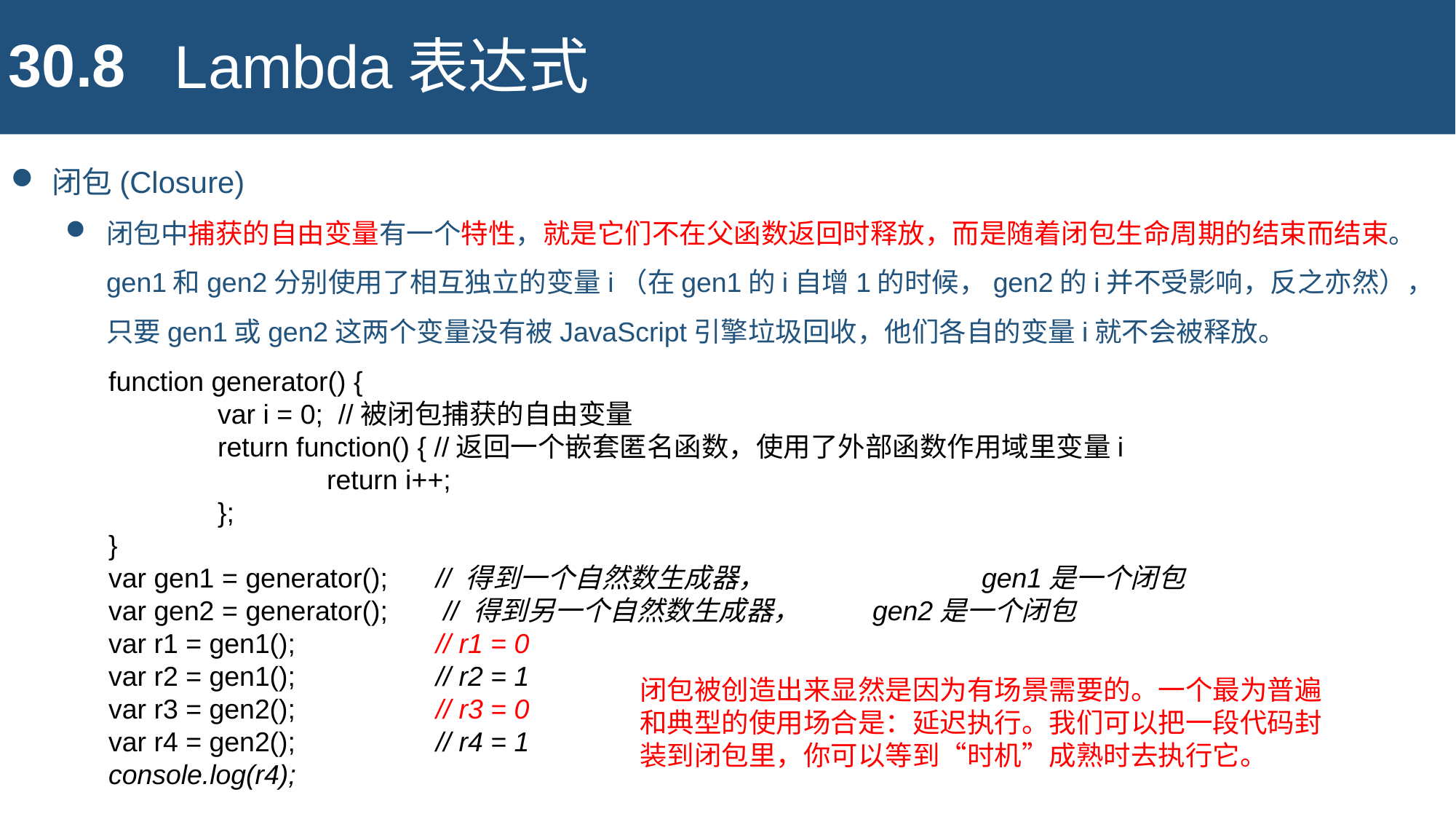

30.8
Lambda表达式
闭包(Closure)
闭包中捕获的自由变量有一个特性，就是它们不在父函数返回时释放，而是随着闭包生命周期的结束而结束。gen1和gen2分别使用了相互独立的变量i（在gen1的i自增1的时候，gen2的i并不受影响，反之亦然），只要gen1或gen2这两个变量没有被JavaScript引擎垃圾回收，他们各自的变量i就不会被释放。

function generator() {
	var i = 0;  //被闭包捕获的自由变量
	return function() { //返回一个嵌套匿名函数，使用了外部函数作用域里变量i
		return i++;
	};
}
var gen1 = generator(); 	// 得到一个自然数生成器，		gen1是一个闭包
var gen2 = generator();	 // 得到另一个自然数生成器，	gen2是一个闭包
var r1 = gen1(); 		// r1 = 0
var r2 = gen1(); 		// r2 = 1
var r3 = gen2(); 		// r3 = 0
var r4 = gen2(); 		// r4 = 1
console.log(r4);
闭包被创造出来显然是因为有场景需要的。一个最为普遍和典型的使用场合是：延迟执行。我们可以把一段代码封装到闭包里，你可以等到“时机”成熟时去执行它。